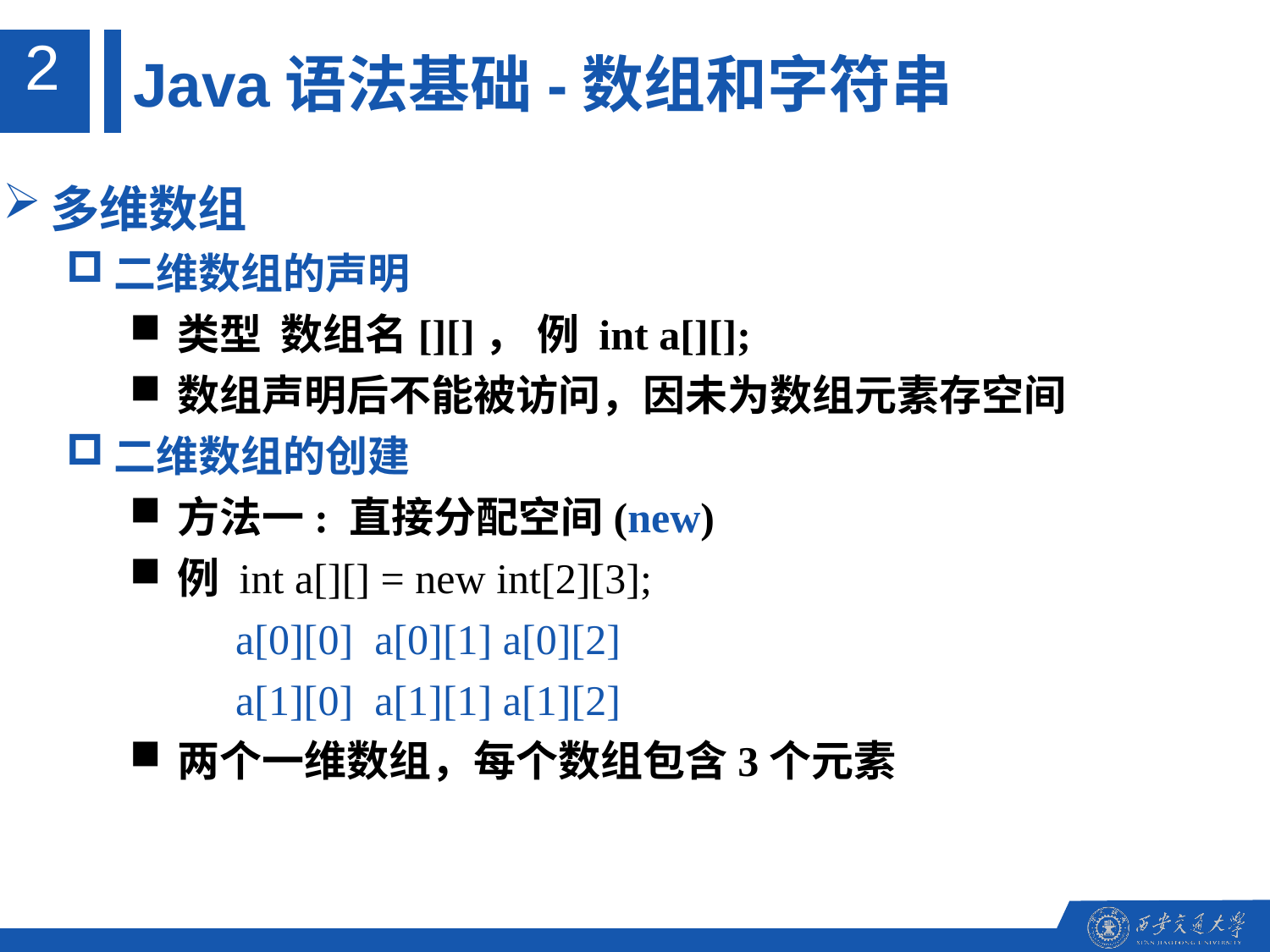

2
Java语法基础-数组和字符串

多维数组
二维数组的声明
类型  数组名[][]， 例 int a[][];
数组声明后不能被访问，因未为数组元素存空间
二维数组的创建
方法一: 直接分配空间(new)
例 int a[][] = new int[2][3];
    a[0][0]  a[0][1] a[0][2]
    a[1][0]  a[1][1] a[1][2]
两个一维数组，每个数组包含3个元素